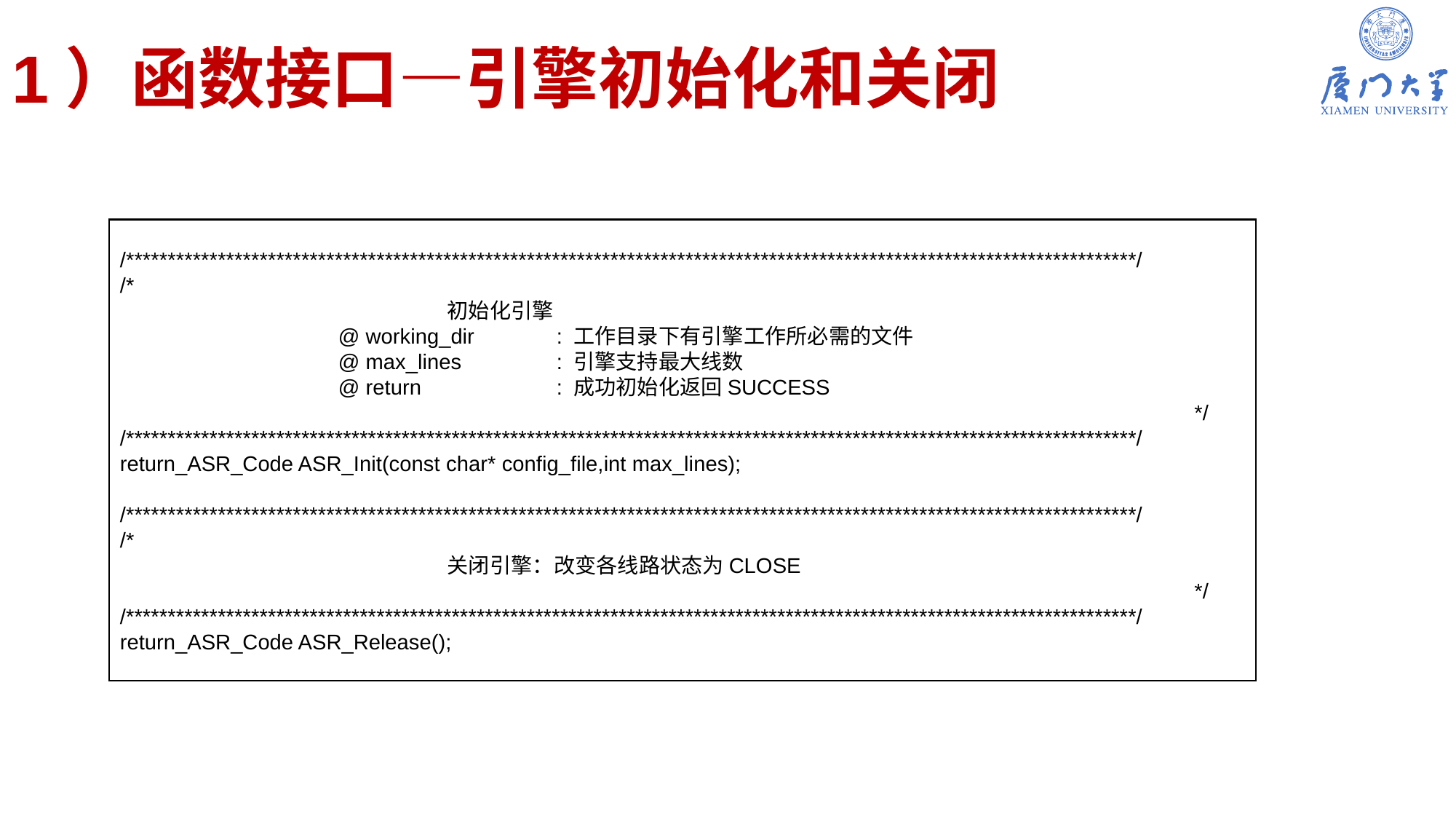

# 1）函数接口—引擎初始化和关闭
/*************************************************************************************************************************/
/*
	      		初始化引擎
		@ working_dir	: 工作目录下有引擎工作所必需的文件
		@ max_lines	: 引擎支持最大线数
		@ return		: 成功初始化返回SUCCESS
                                                                                                                                                                                   */
/*************************************************************************************************************************/
return_ASR_Code ASR_Init(const char* config_file,int max_lines);

/*************************************************************************************************************************/
/*
			关闭引擎：改变各线路状态为CLOSE
                                                                                                                                                                                   */
/*************************************************************************************************************************/
return_ASR_Code ASR_Release();